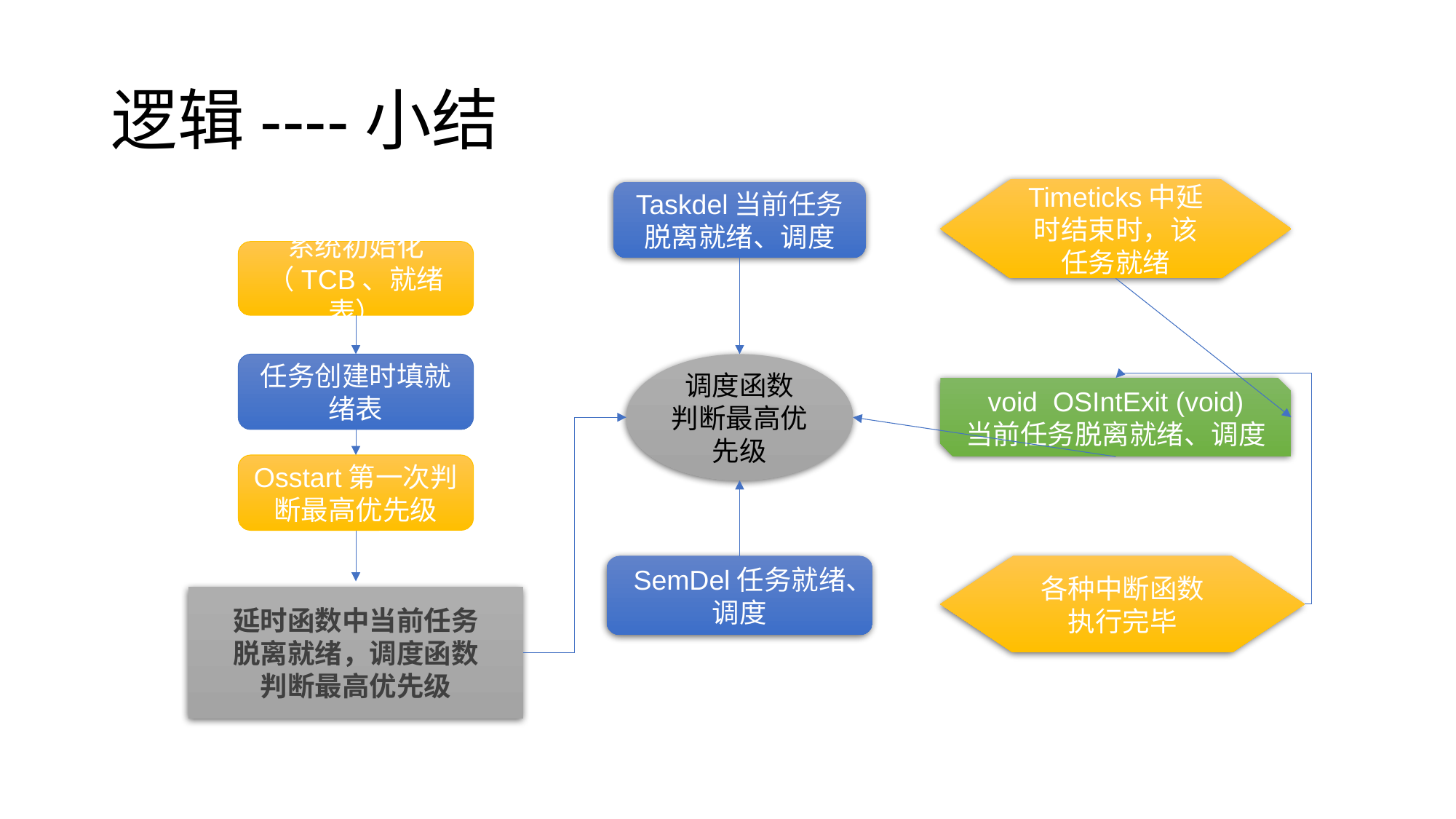

# 逻辑----小结
Timeticks中延时结束时，该任务就绪
Taskdel当前任务脱离就绪、调度
系统初始化（TCB、就绪表）
任务创建时填就绪表
调度函数
判断最高优先级
void  OSIntExit (void)
当前任务脱离就绪、调度
Osstart第一次判断最高优先级
SemDel任务就绪、调度
各种中断函数
执行完毕
延时函数中当前任务脱离就绪，调度函数判断最高优先级